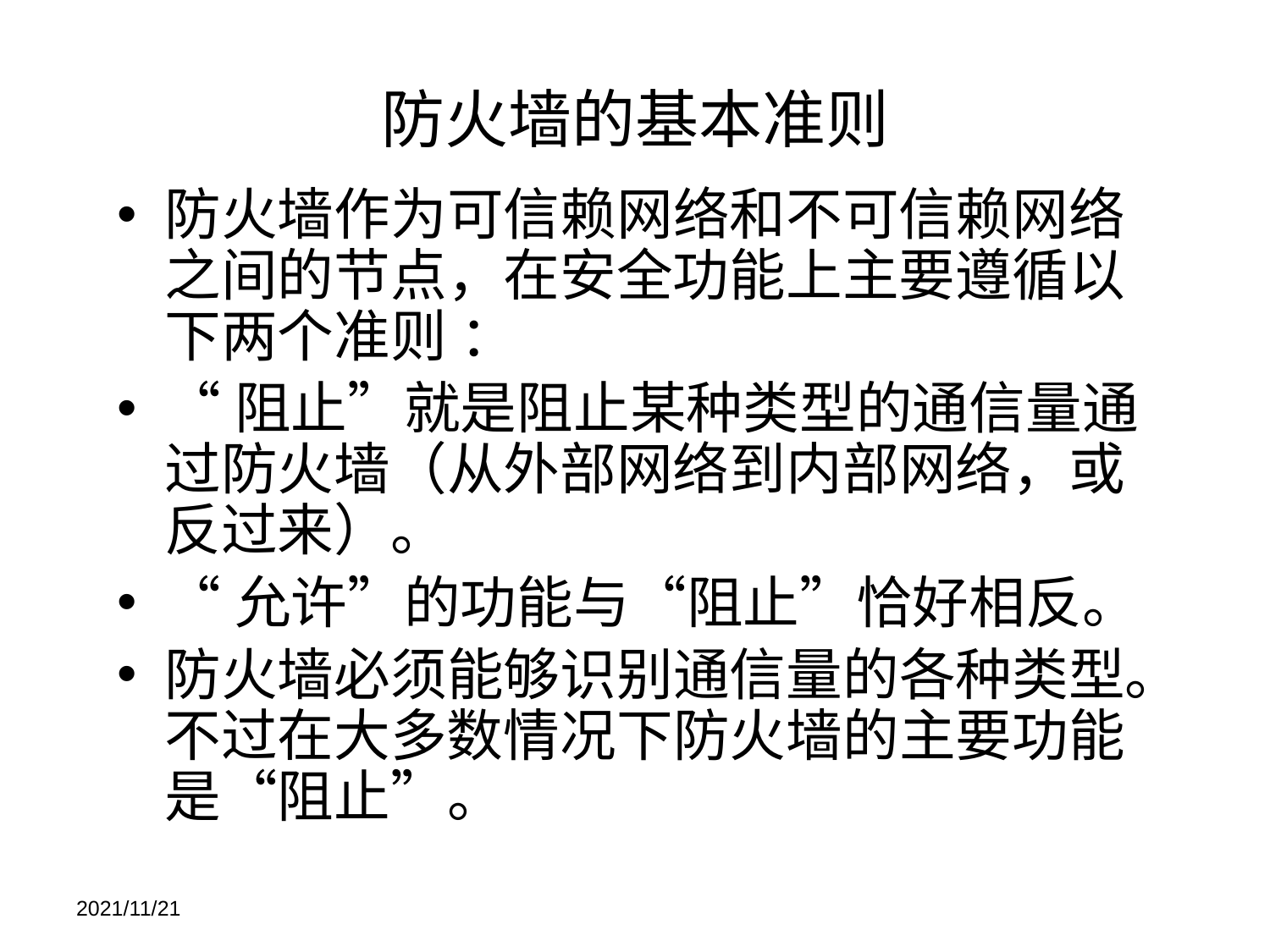

防火墙的基本准则
防火墙作为可信赖网络和不可信赖网络之间的节点，在安全功能上主要遵循以下两个准则 ：
“阻止”就是阻止某种类型的通信量通过防火墙（从外部网络到内部网络，或反过来）。
“允许”的功能与“阻止”恰好相反。
防火墙必须能够识别通信量的各种类型。不过在大多数情况下防火墙的主要功能是“阻止”。
2021/11/21